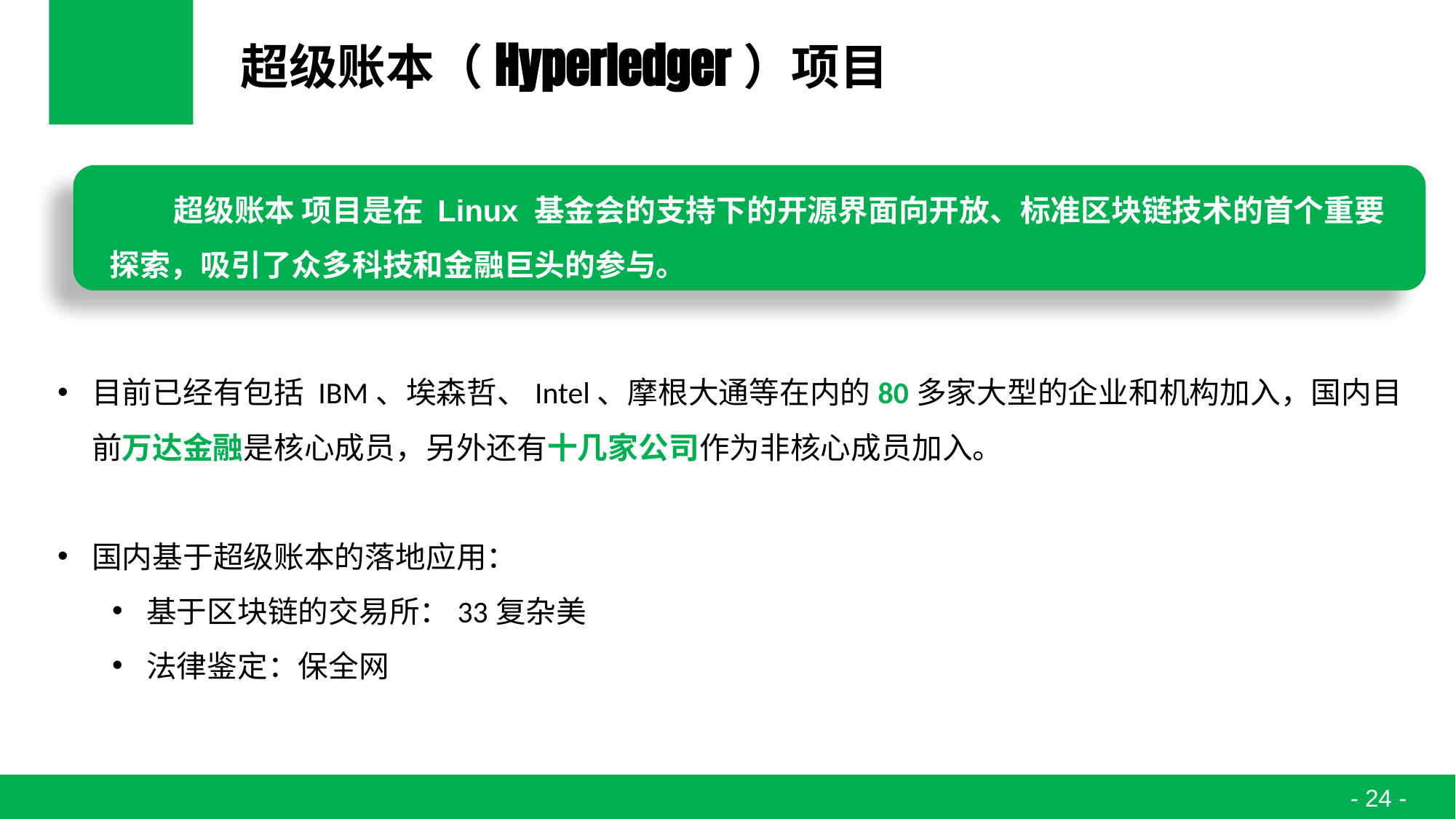

# 超级账本（Hyperledger）项目
超级账本 项目是在 Linux 基金会的支持下的开源界面向开放、标准区块链技术的首个重要探索，吸引了众多科技和金融巨头的参与。
目前已经有包括 IBM、埃森哲、Intel、摩根大通等在内的80多家大型的企业和机构加入，国内目前万达金融是核心成员，另外还有十几家公司作为非核心成员加入。

国内基于超级账本的落地应用：
基于区块链的交易所：33复杂美
法律鉴定：保全网